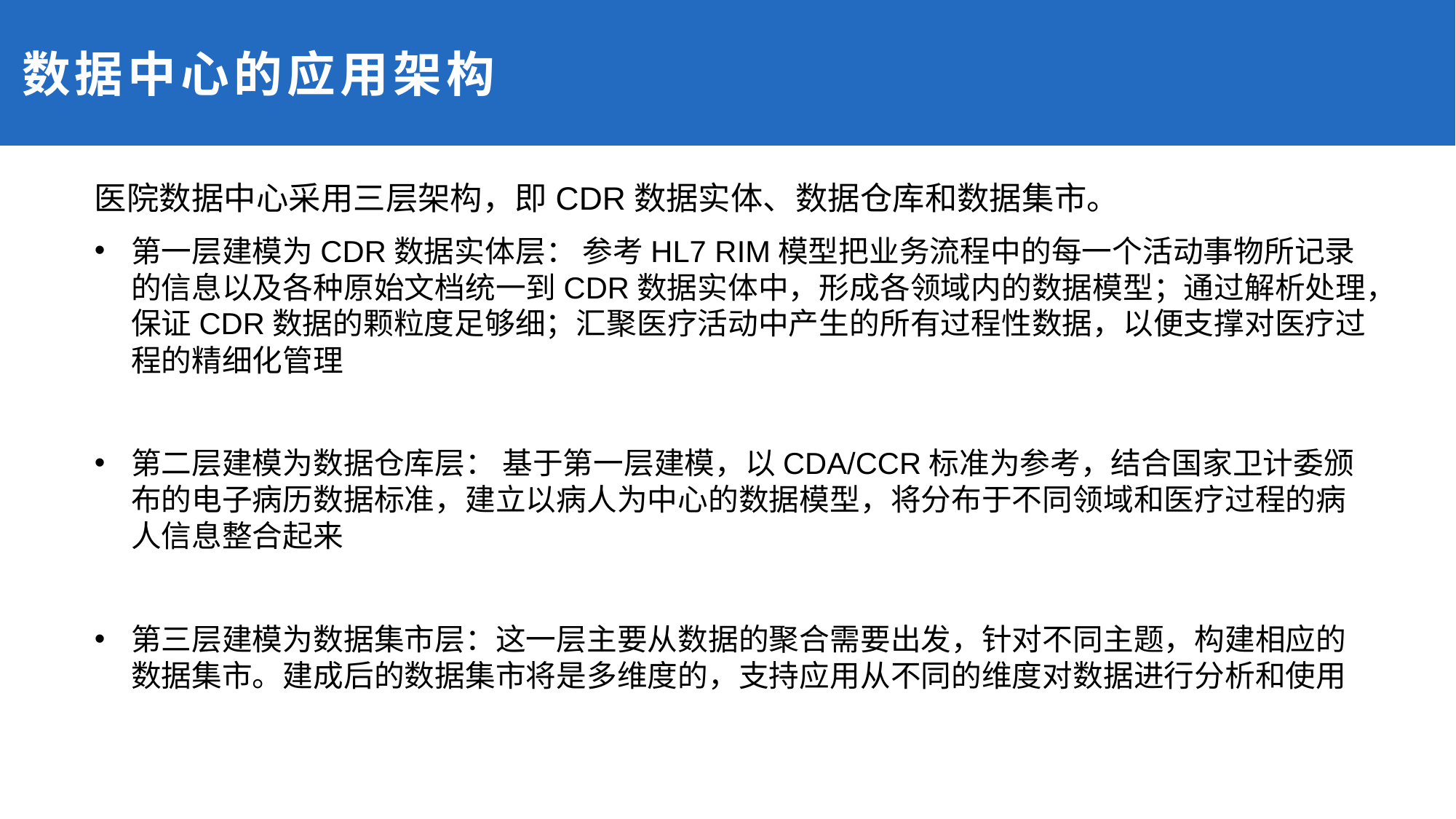

# 数据中心的应用架构
医院数据中心采用三层架构，即CDR数据实体、数据仓库和数据集市。
第一层建模为CDR数据实体层： 参考HL7 RIM模型把业务流程中的每一个活动事物所记录的信息以及各种原始文档统一到CDR数据实体中，形成各领域内的数据模型；通过解析处理，保证CDR数据的颗粒度足够细；汇聚医疗活动中产生的所有过程性数据，以便支撑对医疗过程的精细化管理

第二层建模为数据仓库层： 基于第一层建模，以CDA/CCR标准为参考，结合国家卫计委颁布的电子病历数据标准，建立以病人为中心的数据模型，将分布于不同领域和医疗过程的病人信息整合起来

第三层建模为数据集市层：这一层主要从数据的聚合需要出发，针对不同主题，构建相应的数据集市。建成后的数据集市将是多维度的，支持应用从不同的维度对数据进行分析和使用